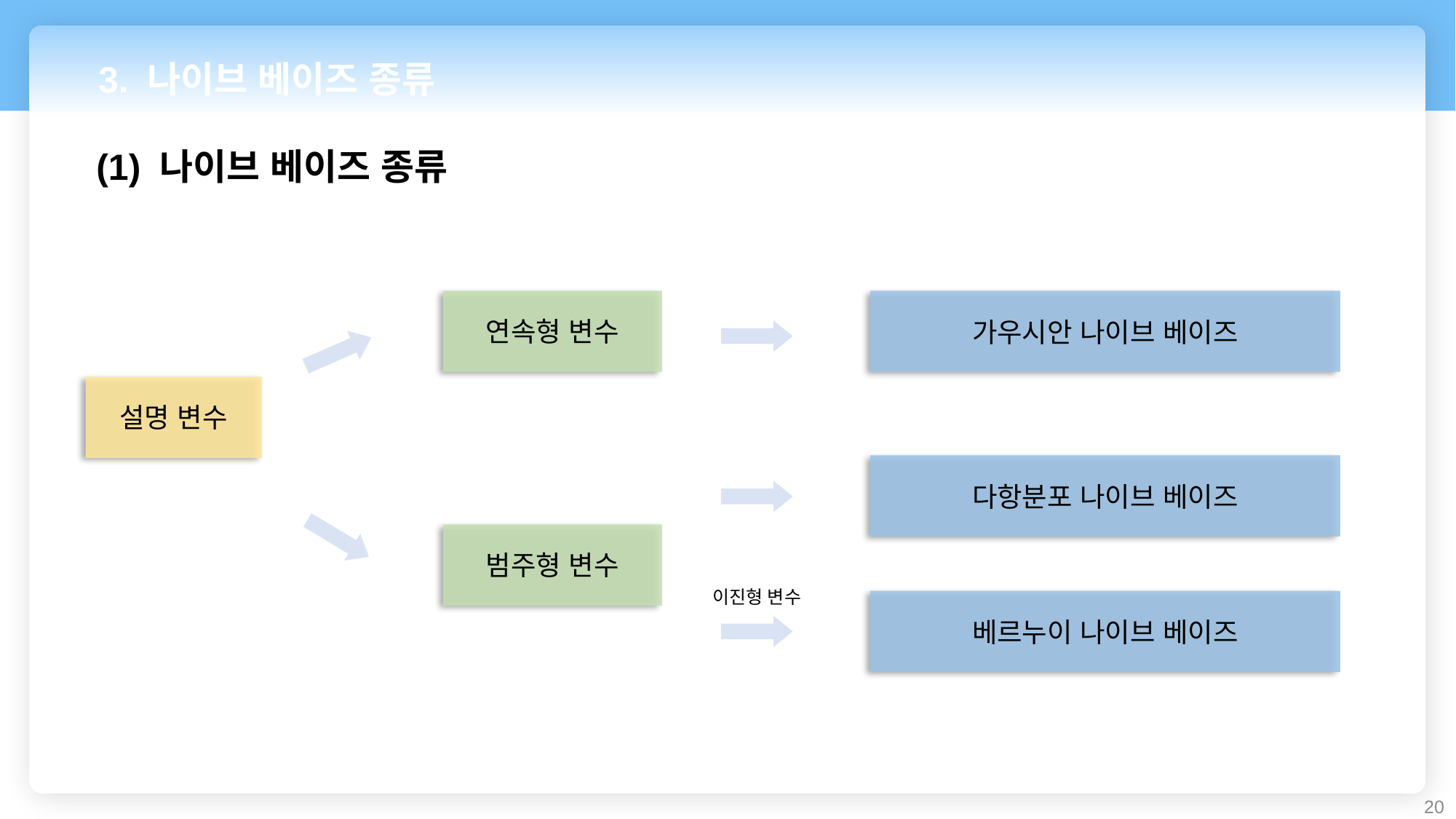

3. 나이브 베이즈 종류
(1) 나이브 베이즈 종류

연속형 변수

가우시안 나이브 베이즈

설명 변수

다항분포 나이브 베이즈

범주형 변수
이진형 변수

베르누이 나이브 베이즈

20